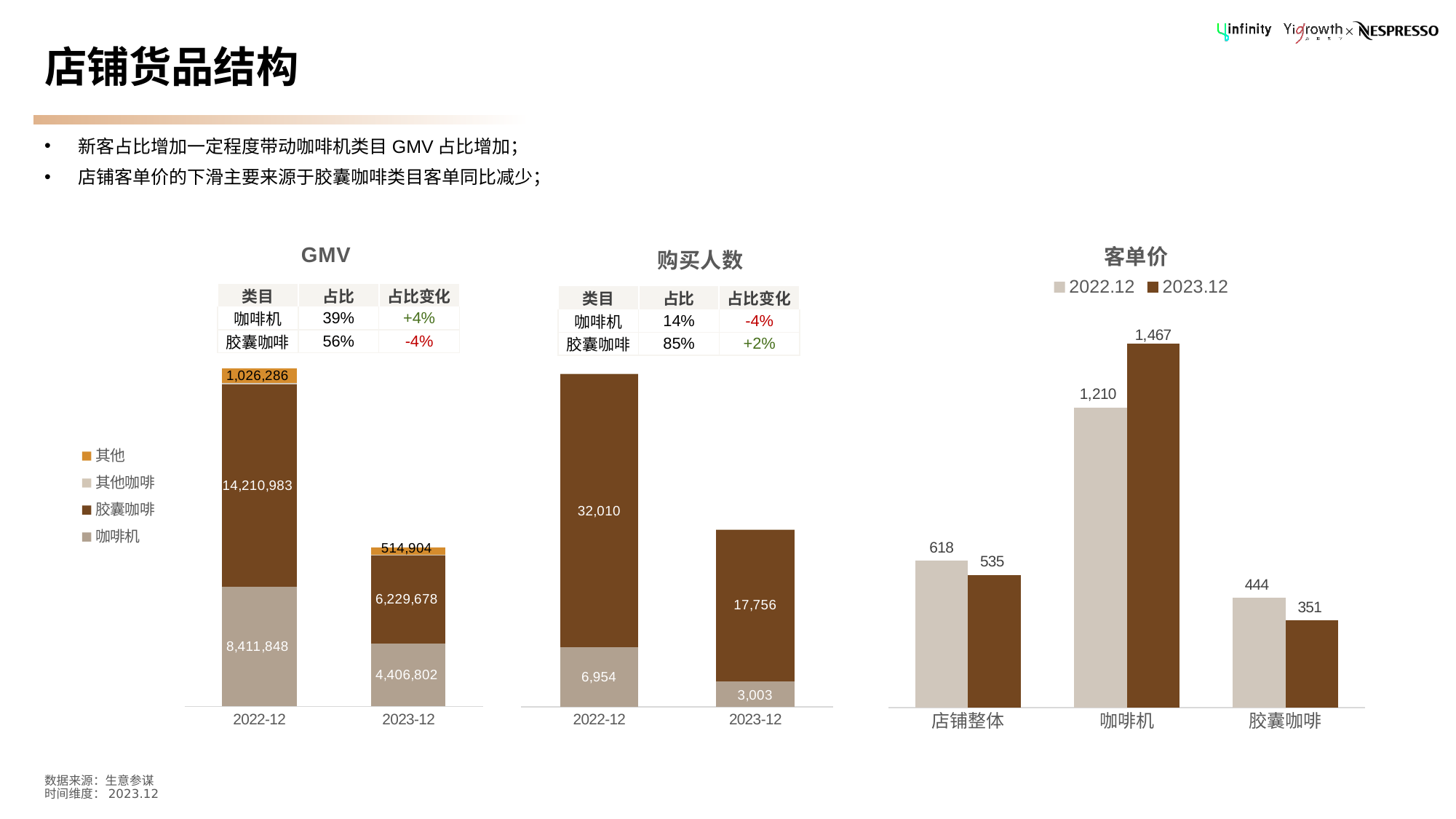

# 店铺货品结构
新客占比增加一定程度带动咖啡机类目GMV占比增加；
店铺客单价的下滑主要来源于胶囊咖啡类目客单同比减少；

### Chart: GMV

| Category | 咖啡机 | 胶囊咖啡 | 其他咖啡 | 其他 |
|---|---|---|---|---|
| 2022-12 | 8411847.86 | 14210983.28 | 89496.79 | 1026286.07 |
| 2023-12 | 4406801.51 | 6229678.210151399 | 13503.046549459 | 514903.763299142 |

### Chart: 购买人数

| Category | 咖啡机 | 胶囊咖啡 | 其他咖啡 |
|---|---|---|---|
| 2022-12 | 6954.0 | 32010.0 | 92.0 |
| 2023-12 | 3003.0 | 17756.0 | 70.0 |

### Chart: 客单价

| Category | 2022.12 | 2023.12 |
|---|---|---|
| 店铺整体 | 592.0 | 535.0 |
| 咖啡机 | 1210.0 | 1467.0 |
| 胶囊咖啡 | 444.0 | 351.0 |
| 类目 | 占比 | 占比变化 |
| --- | --- | --- |
| 咖啡机 | 39% | +4% |
| 胶囊咖啡 | 56% | -4% |
| 类目 | 占比 | 占比变化 |
| --- | --- | --- |
| 咖啡机 | 14% | -4% |
| 胶囊咖啡 | 85% | +2% |
数据来源：生意参谋
时间维度：2023.12